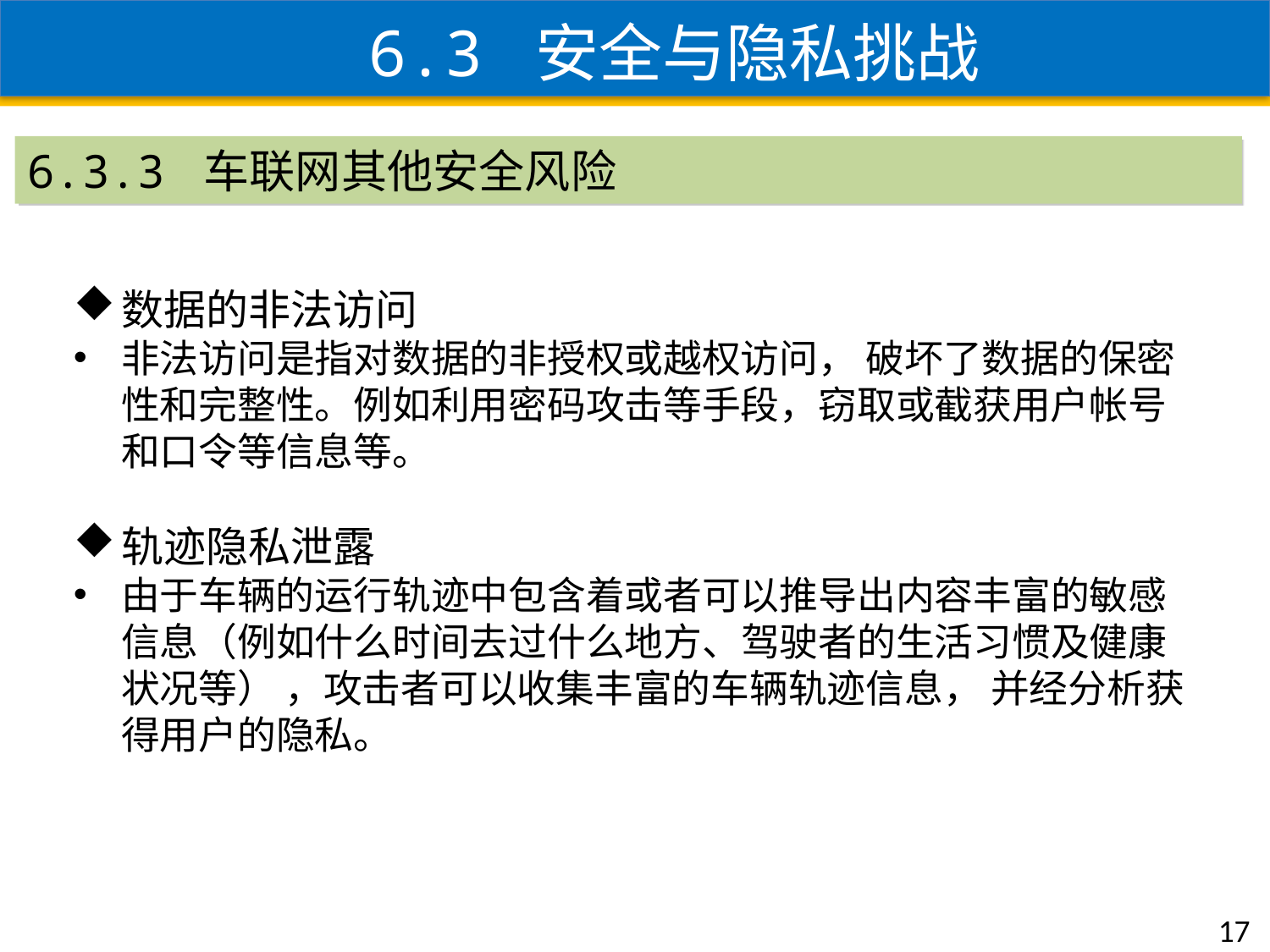

6.3 安全与隐私挑战
6.3.3 车联网其他安全风险

数据的非法访问
非法访问是指对数据的非授权或越权访问， 破坏了数据的保密性和完整性。例如利用密码攻击等手段，窃取或截获用户帐号和口令等信息等。

轨迹隐私泄露
由于车辆的运行轨迹中包含着或者可以推导出内容丰富的敏感信息（例如什么时间去过什么地方、驾驶者的生活习惯及健康状况等） ，攻击者可以收集丰富的车辆轨迹信息， 并经分析获得用户的隐私。

17